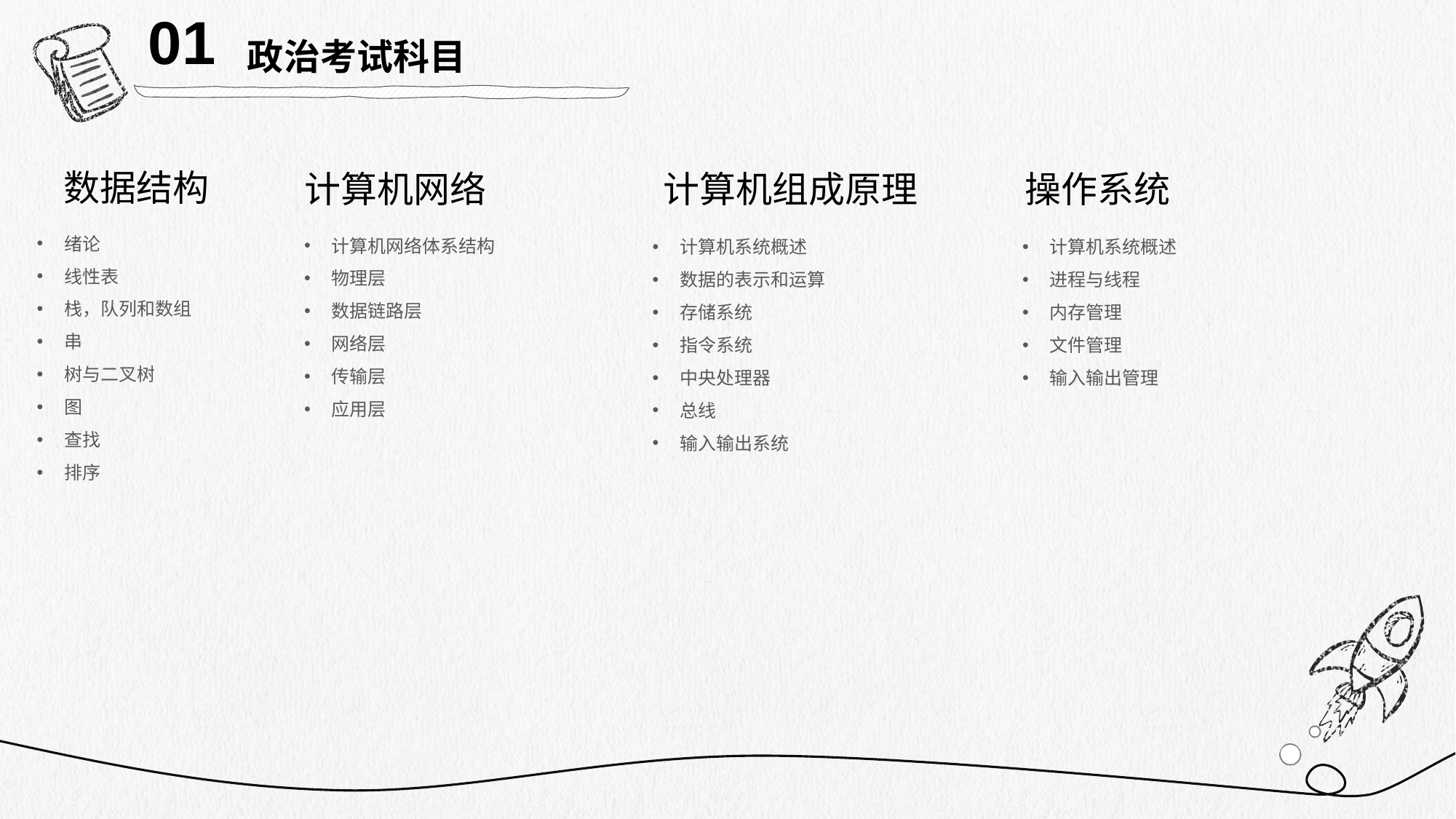

01
政治考试科目
数据结构

计算机网络
计算机组成原理
操作系统
绪论
线性表
栈，队列和数组
串
树与二叉树
图
查找
排序
计算机网络体系结构
物理层
数据链路层
网络层
传输层
应用层
计算机系统概述
数据的表示和运算
存储系统
指令系统
中央处理器
总线
输入输出系统
计算机系统概述
进程与线程
内存管理
文件管理
输入输出管理